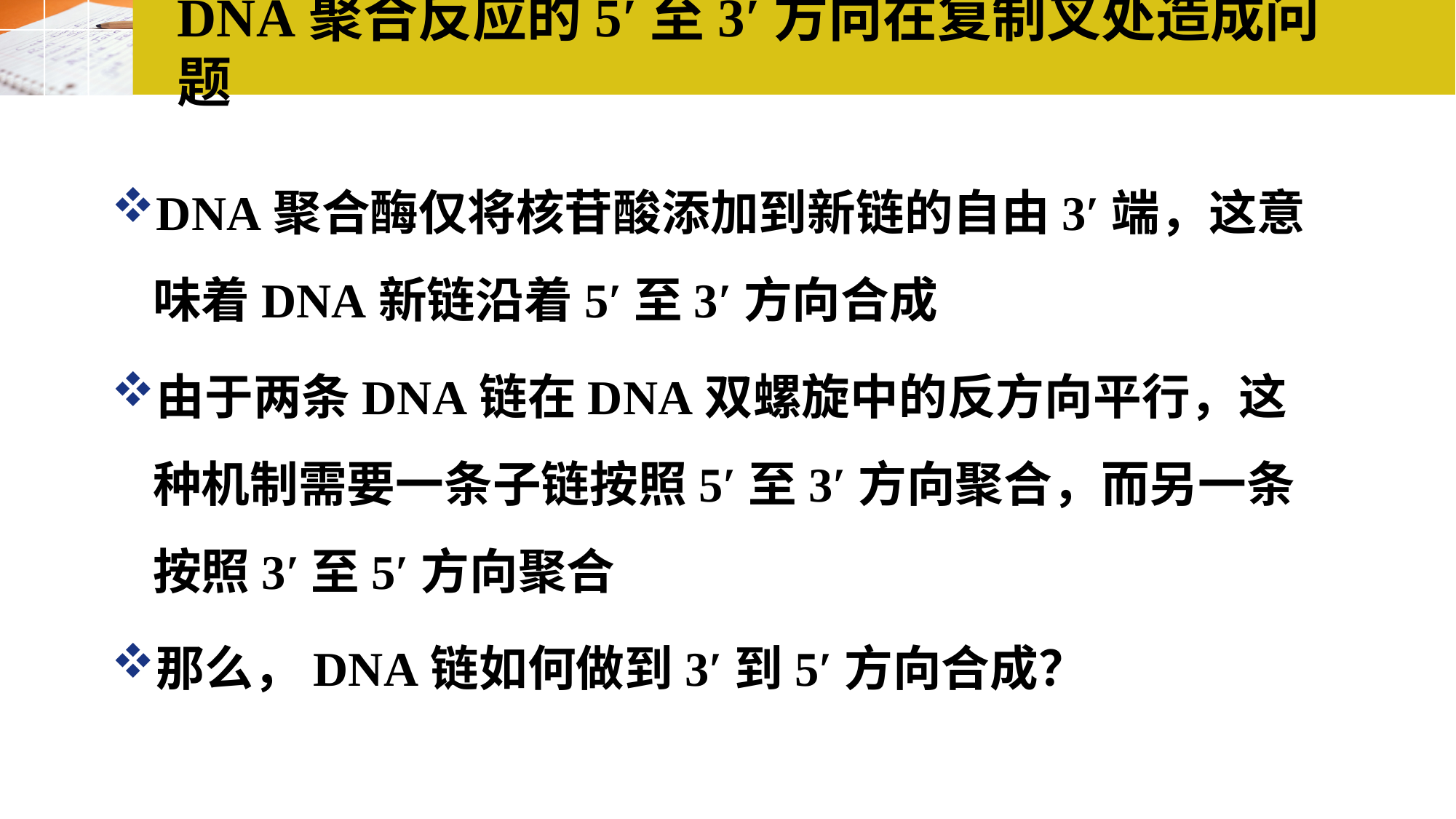

DNA聚合反应的5ʹ至3ʹ方向在复制叉处造成问题
DNA聚合酶仅将核苷酸添加到新链的自由3ʹ端，这意味着DNA新链沿着5ʹ至3ʹ方向合成
由于两条DNA链在DNA双螺旋中的反方向平行，这种机制需要一条子链按照5ʹ至3ʹ方向聚合，而另一条按照3ʹ至5ʹ方向聚合
那么，DNA链如何做到3ʹ到5ʹ方向合成？